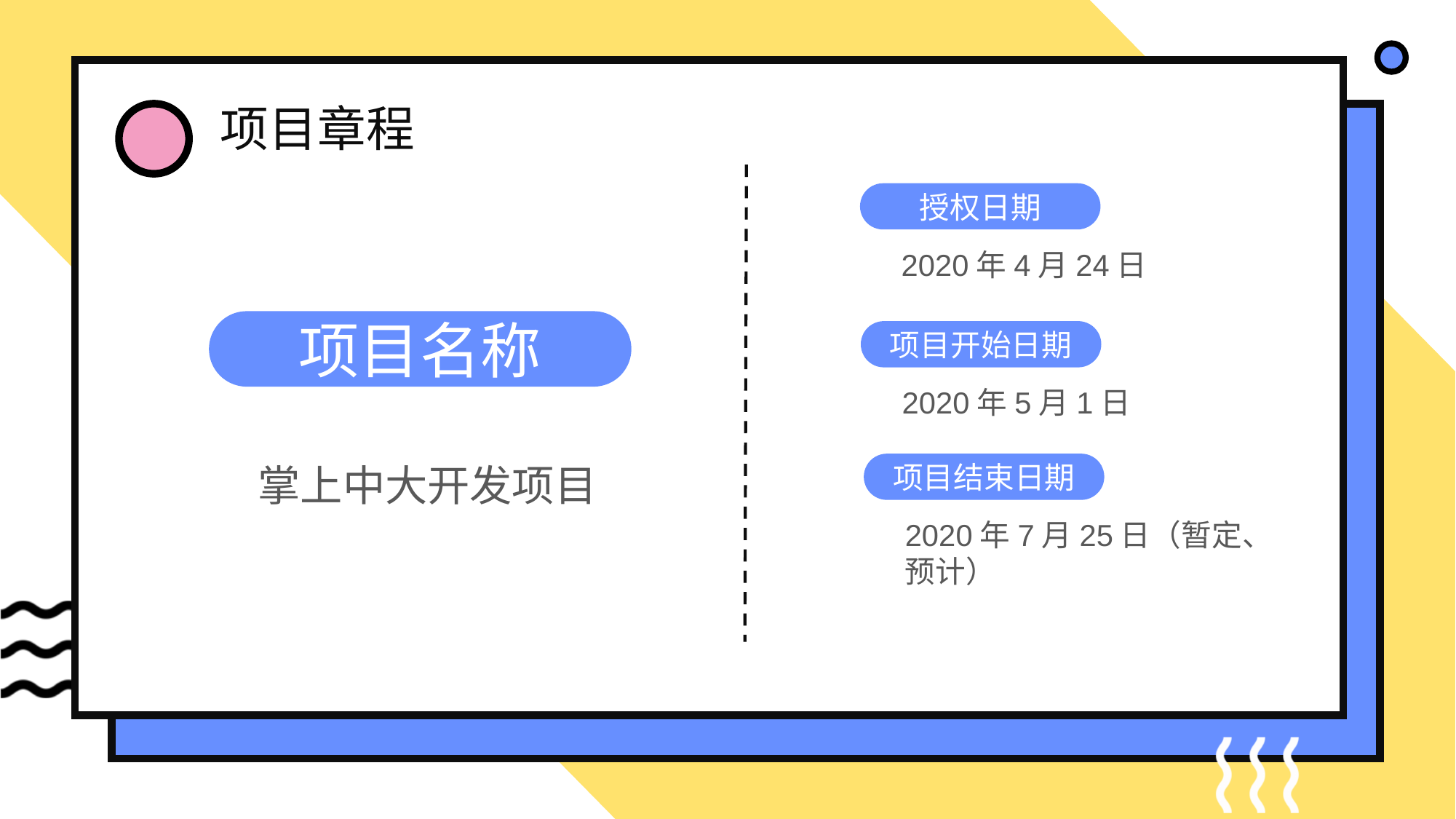

项目章程
授权日期
2020年4月24日
项目名称
项目开始日期
2020年5月1日
掌上中大开发项目
项目结束日期
2020年7月25日（暂定、预计）